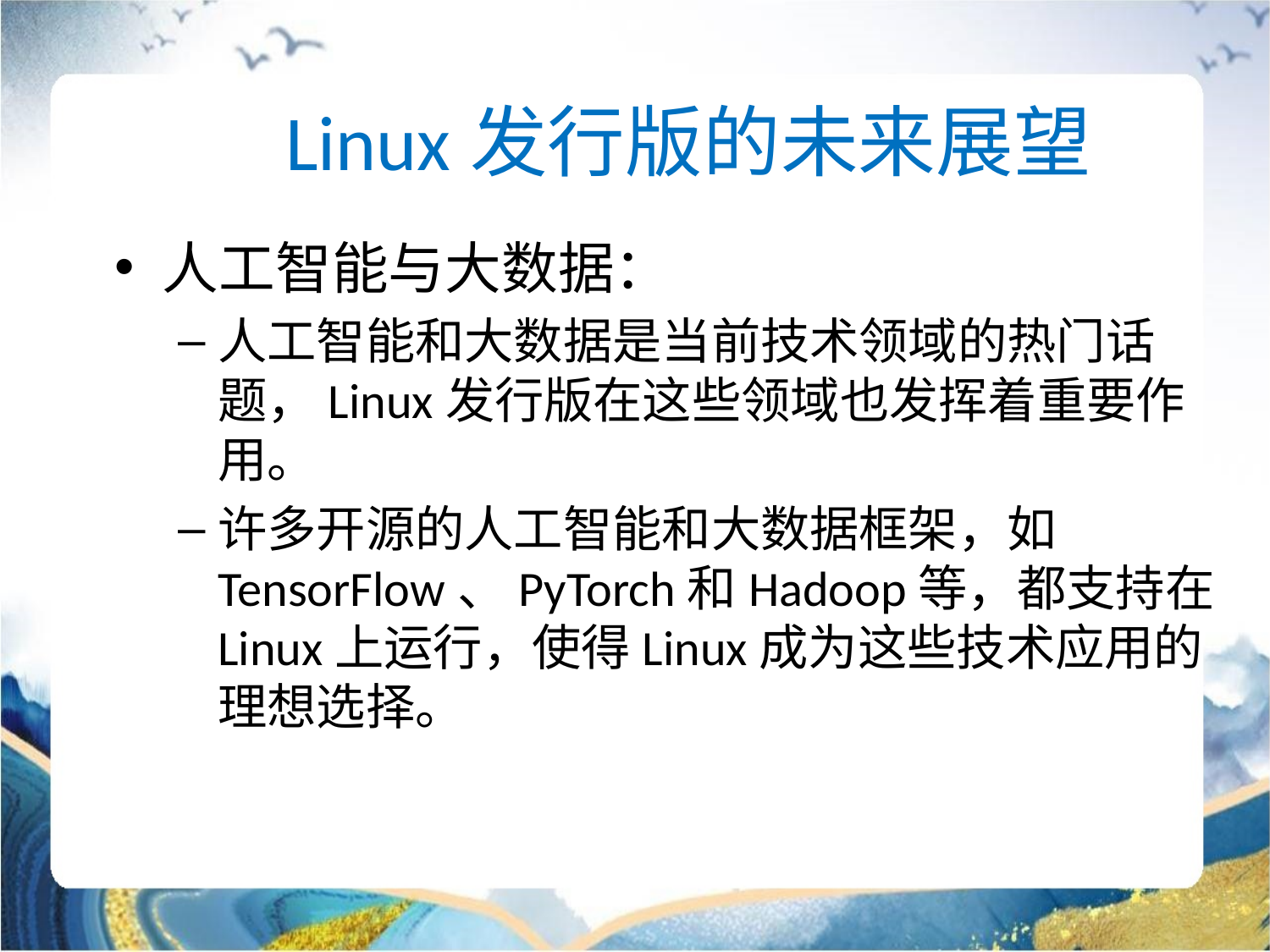

Linux发行版的未来展望
人工智能与大数据：
人工智能和大数据是当前技术领域的热门话题，Linux发行版在这些领域也发挥着重要作用。
许多开源的人工智能和大数据框架，如TensorFlow、PyTorch和Hadoop等，都支持在Linux上运行，使得Linux成为这些技术应用的理想选择。